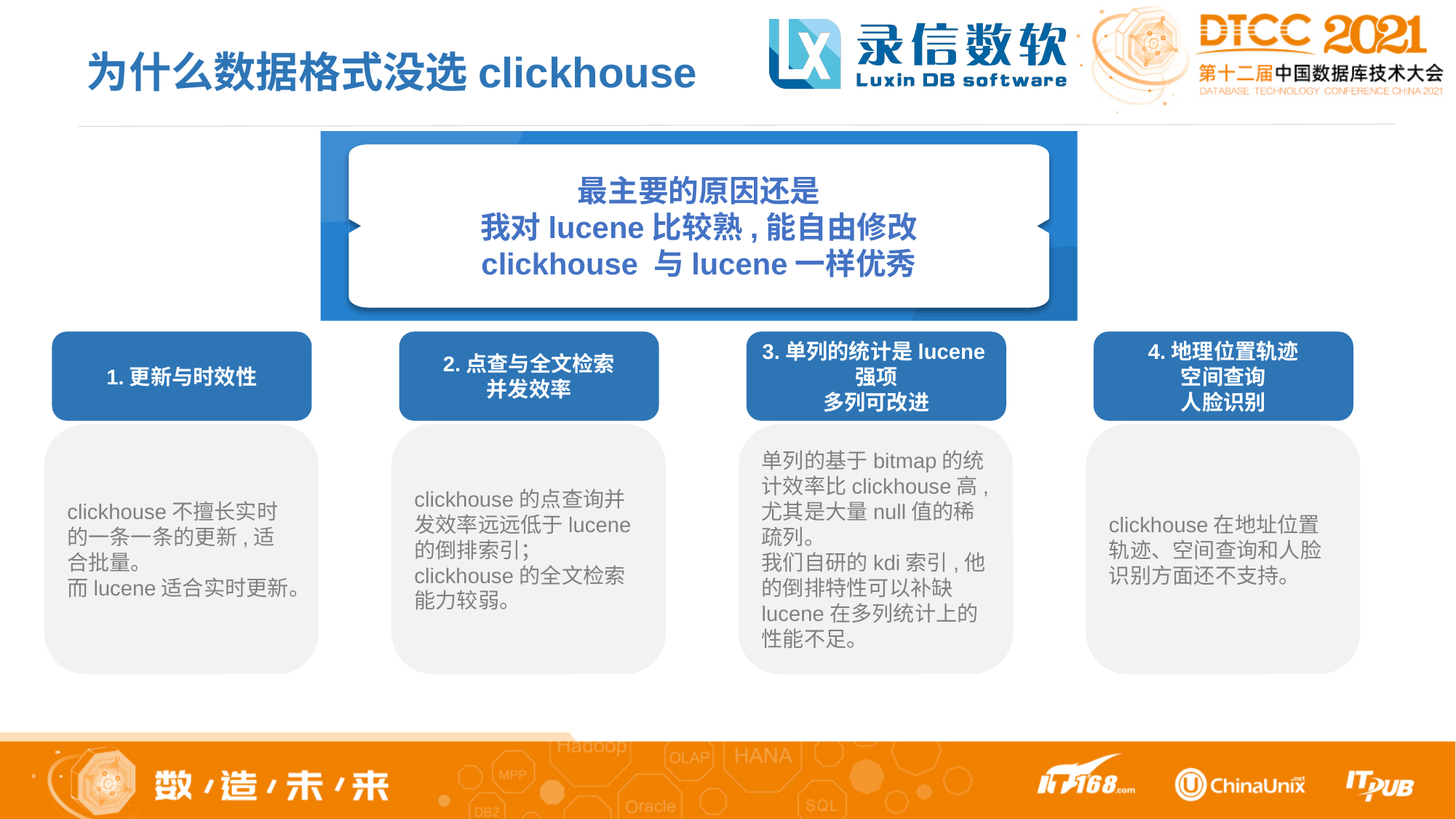

为什么数据格式没选clickhouse

最主要的原因还是
我对lucene比较熟,能自由修改
clickhouse 与lucene一样优秀
clickhouse的长项是OLAP统计
在即席查询与即席分析场景存在的问题
1.更新与时效性
clickhouse不擅长实时的一条一条的更新,适合批量。
而lucene适合实时更新。
2.点查与全文检索
并发效率
clickhouse的点查询并发效率远远低于lucene的倒排索引；
clickhouse的全文检索能力较弱。
3.单列的统计是lucene强项
多列可改进
单列的基于bitmap的统计效率比clickhouse高,尤其是大量null值的稀疏列。
我们自研的kdi索引,他的倒排特性可以补缺lucene在多列统计上的性能不足。
4.地理位置轨迹
空间查询
人脸识别
clickhouse在地址位置轨迹、空间查询和人脸识别方面还不支持。